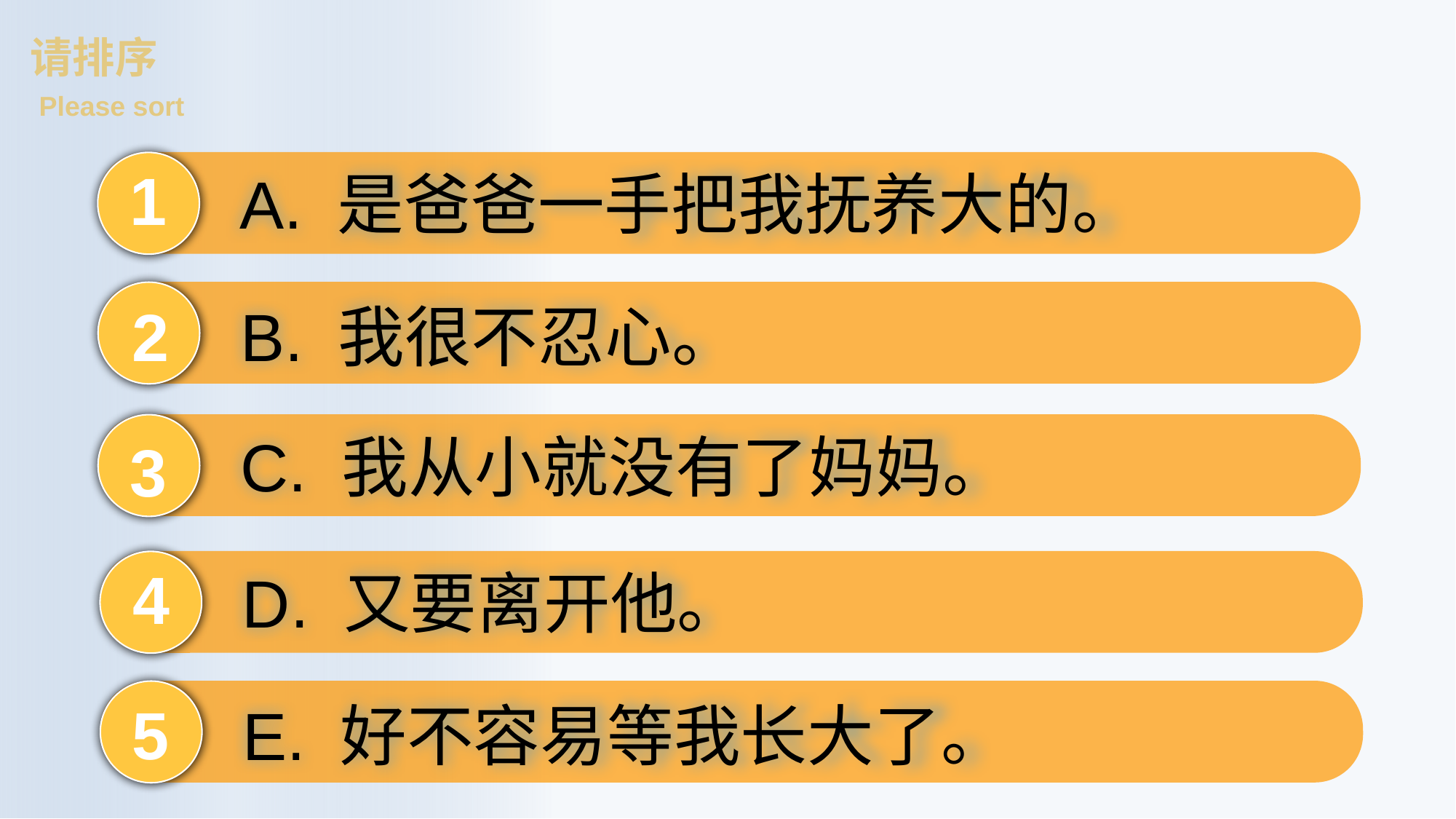

请排序
Please sort

1
A. 是爸爸一手把我抚养大的。

2
B. 我很不忍心。

C. 我从小就没有了妈妈。
3

4
D. 又要离开他。

5
E. 好不容易等我长大了。